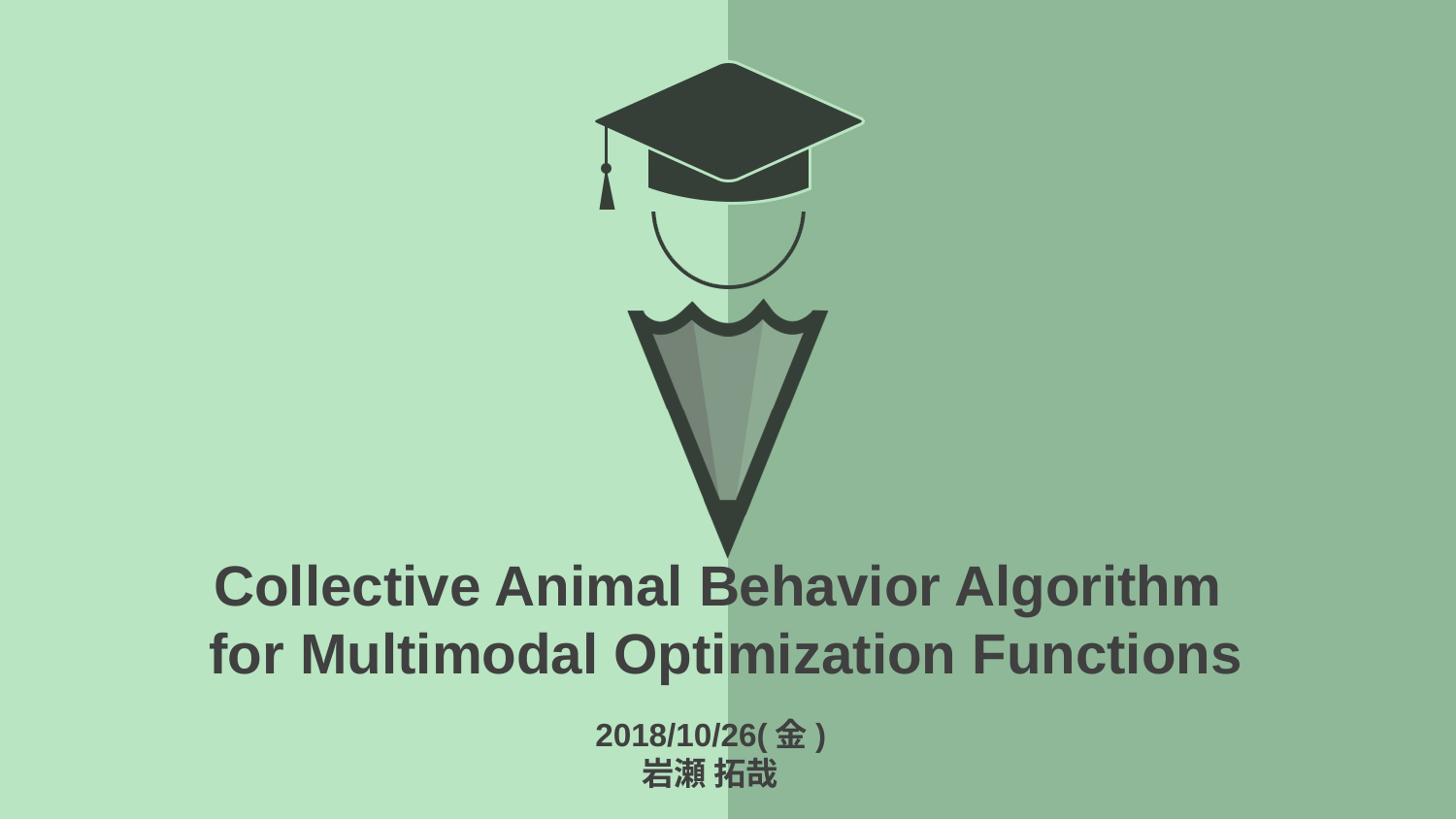

Collective Animal Behavior Algorithm
for Multimodal Optimization Functions
2018/10/26(金)
岩瀬 拓哉